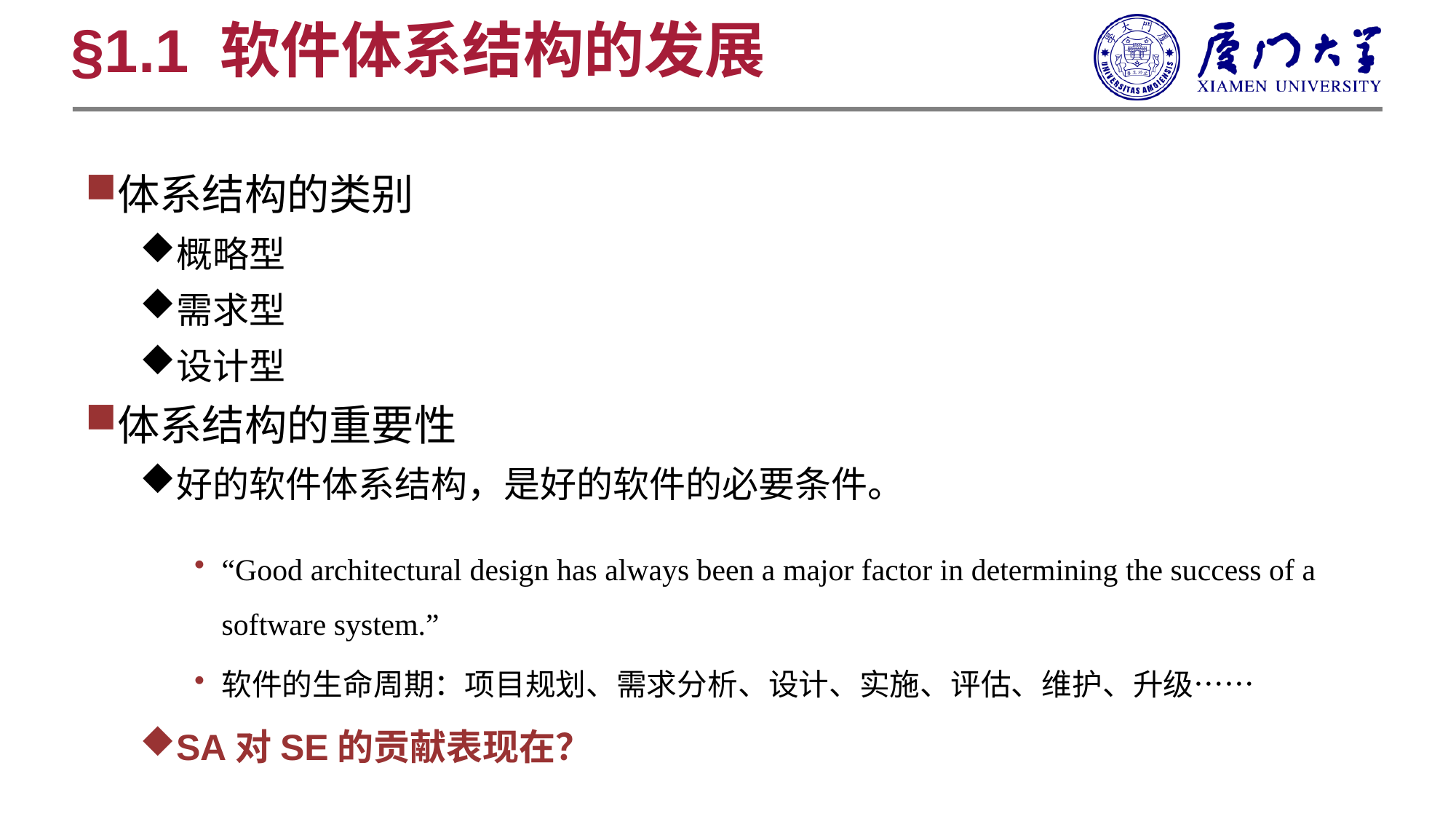

§1.1 软件体系结构的发展

体系结构的类别
概略型
需求型
设计型
体系结构的重要性
好的软件体系结构，是好的软件的必要条件。
“Good architectural design has always been a major factor in determining the success of a software system.”
软件的生命周期：项目规划、需求分析、设计、实施、评估、维护、升级……
SA对SE的贡献表现在？